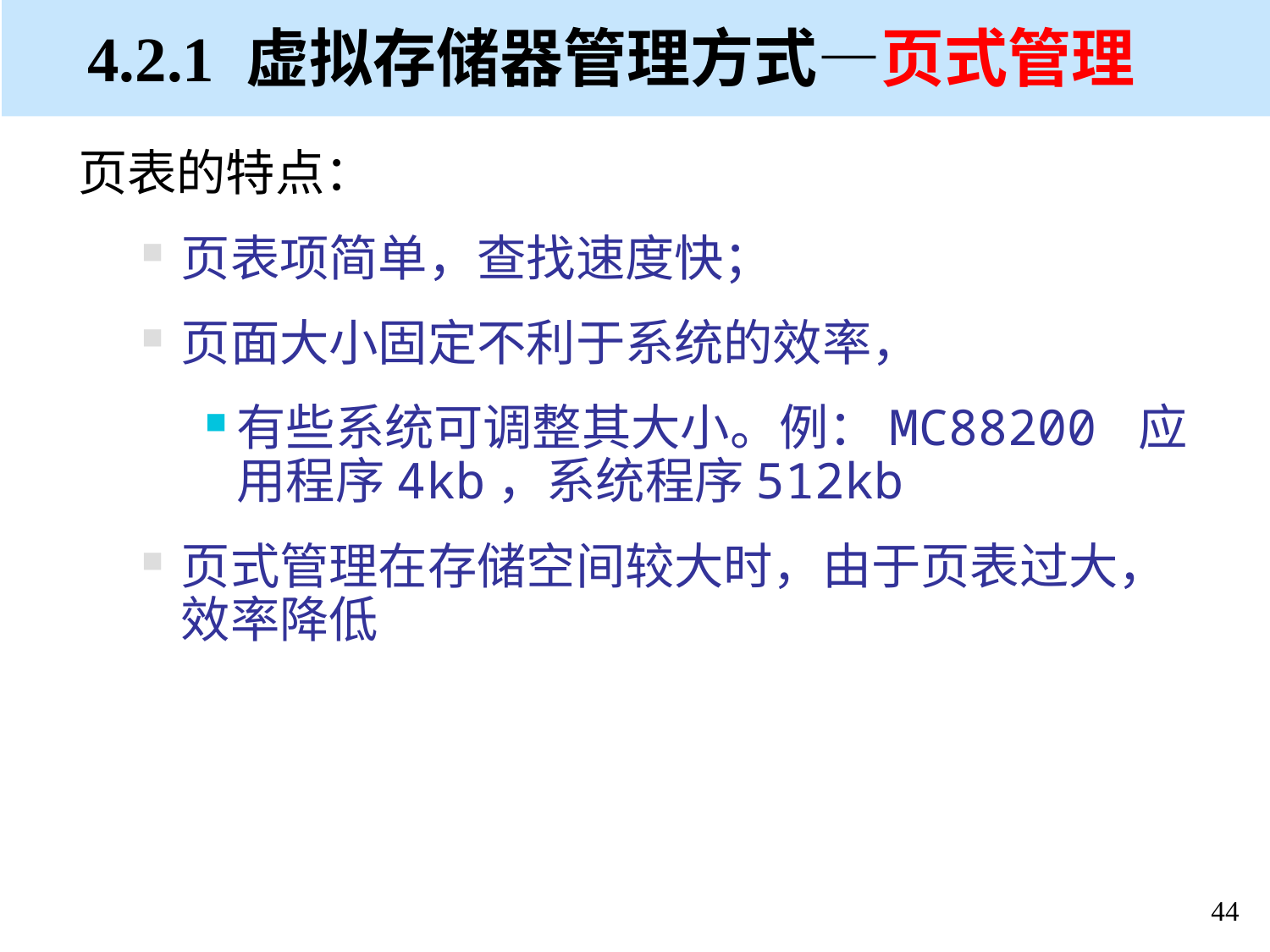

# 4.2.1 虚拟存储器管理方式—页式管理
页表的特点：
页表项简单，查找速度快；
页面大小固定不利于系统的效率，
有些系统可调整其大小。例：MC88200 应用程序4kb，系统程序512kb
页式管理在存储空间较大时，由于页表过大，效率降低